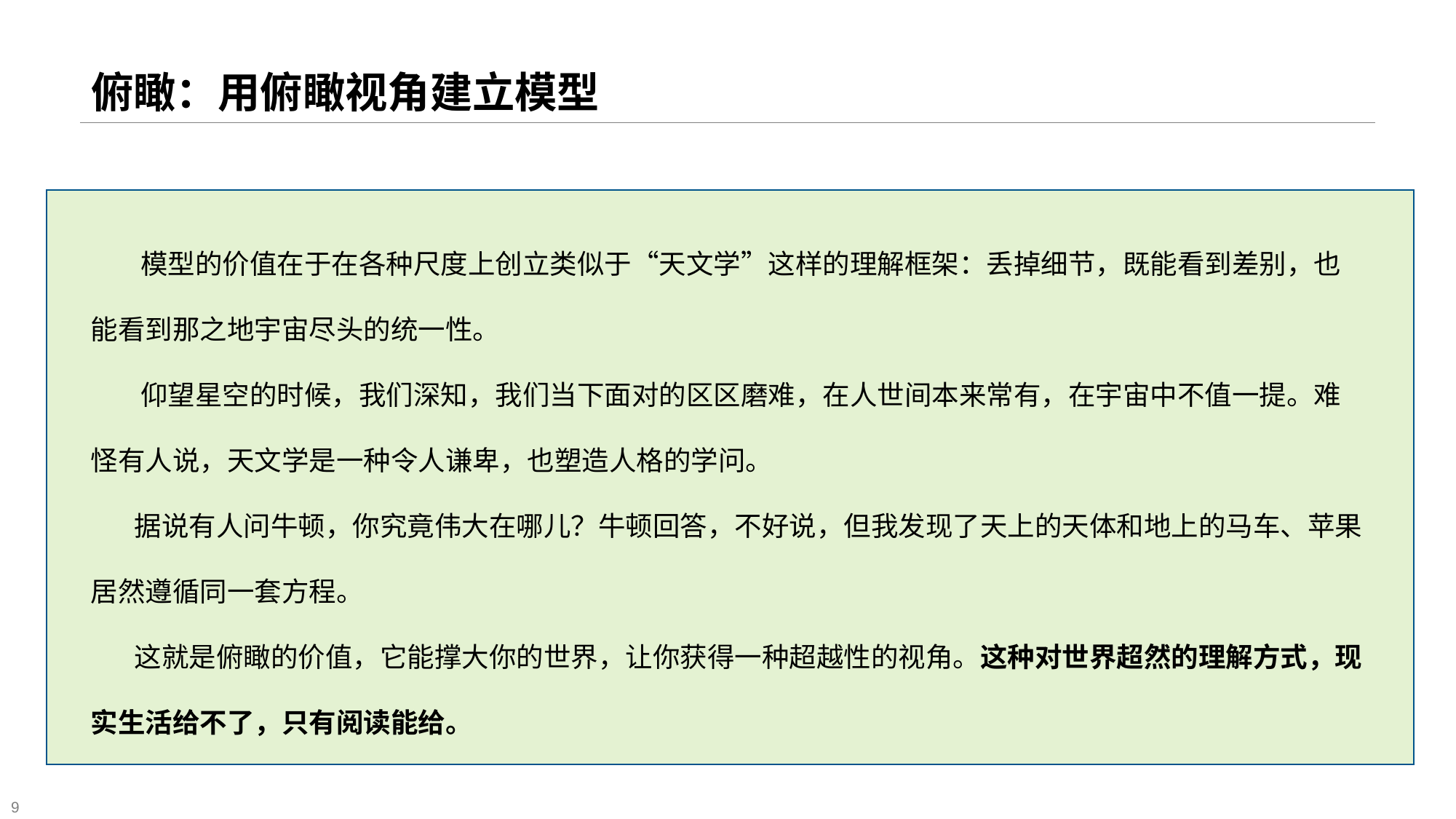

# 俯瞰：用俯瞰视角建立模型

       模型的价值在于在各种尺度上创立类似于“天文学”这样的理解框架：丢掉细节，既能看到差别，也能看到那之地宇宙尽头的统一性。
       仰望星空的时候，我们深知，我们当下面对的区区磨难，在人世间本来常有，在宇宙中不值一提。难怪有人说，天文学是一种令人谦卑，也塑造人格的学问。
      据说有人问牛顿，你究竟伟大在哪儿？牛顿回答，不好说，但我发现了天上的天体和地上的马车、苹果居然遵循同一套方程。
      这就是俯瞰的价值，它能撑大你的世界，让你获得一种超越性的视角。这种对世界超然的理解方式，现实生活给不了，只有阅读能给。